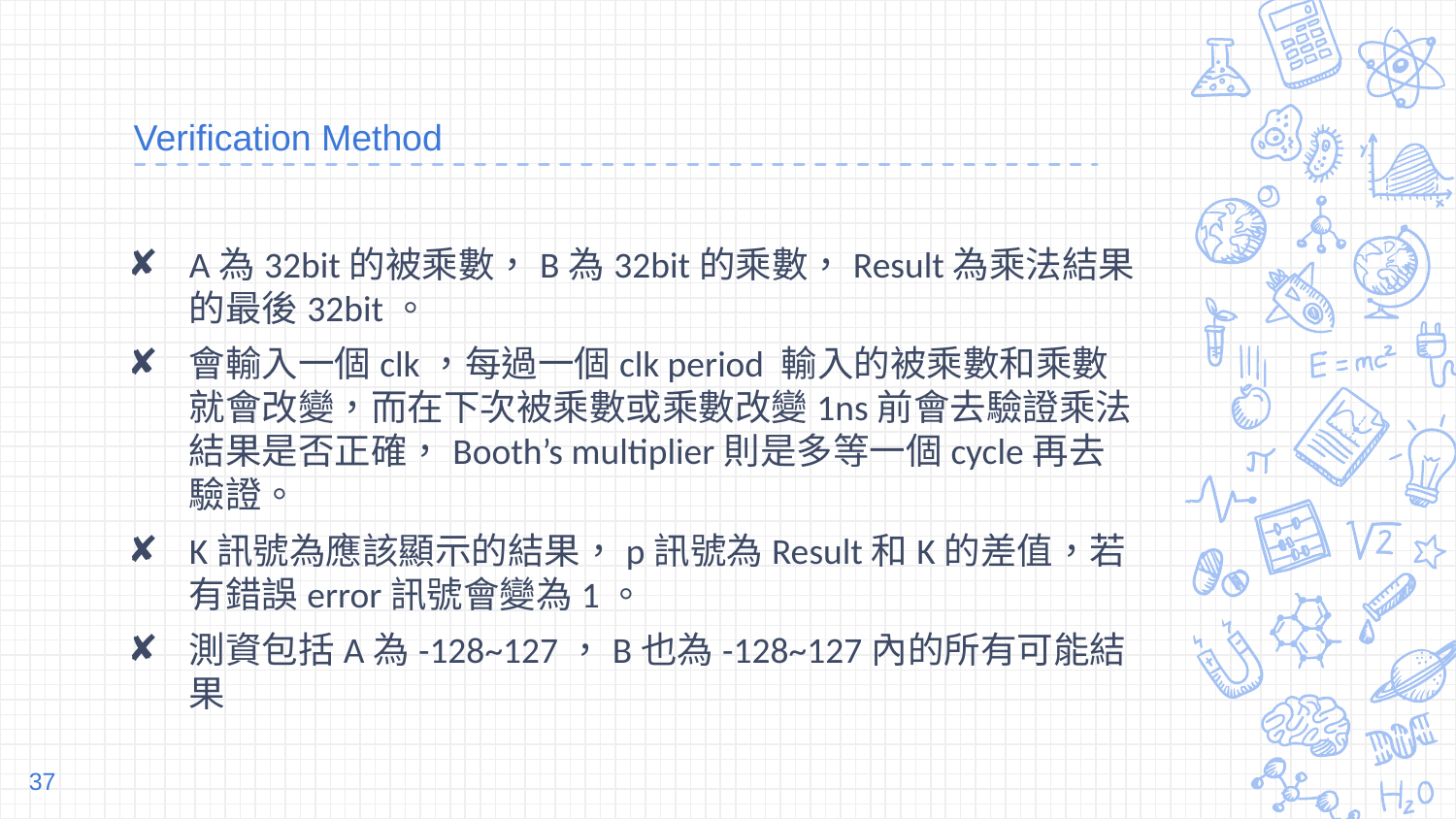

# Verification Method
A為32bit的被乘數，B為32bit的乘數，Result為乘法結果的最後32bit。
會輸入一個clk，每過一個clk period 輸入的被乘數和乘數就會改變，而在下次被乘數或乘數改變1ns前會去驗證乘法結果是否正確，Booth’s multiplier則是多等一個cycle再去驗證。
K訊號為應該顯示的結果，p訊號為Result和K的差值，若有錯誤error訊號會變為1。
測資包括A為-128~127，B也為-128~127內的所有可能結果

37